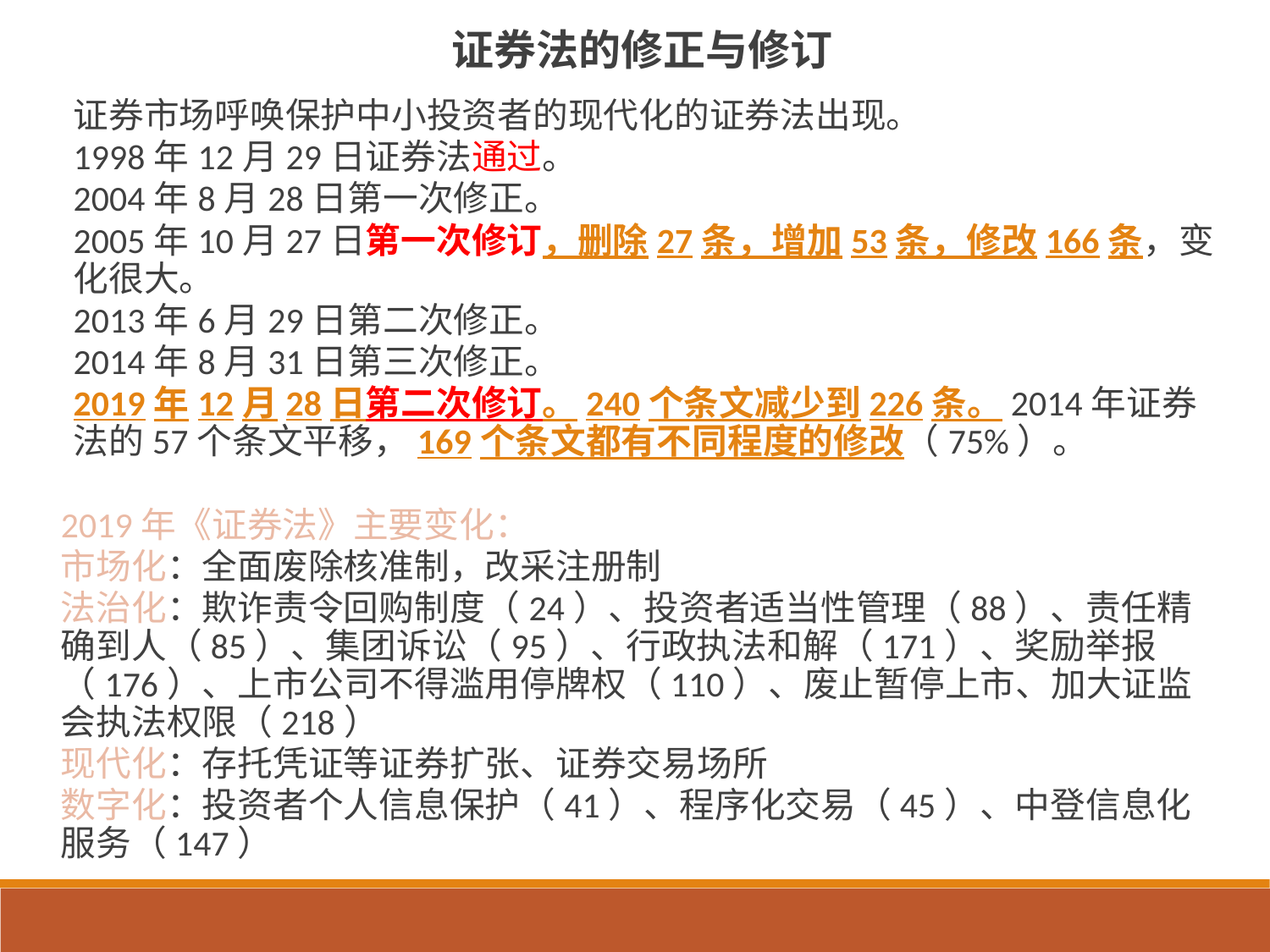

# 证券法的修正与修订
证券市场呼唤保护中小投资者的现代化的证券法出现。
1998年12月29日证券法通过。
2004年8月28日第一次修正。
2005年10月27日第一次修订，删除27条，增加53条，修改166条，变化很大。
2013年6月29日第二次修正。
2014年8月31日第三次修正。
2019年12月28日第二次修订。240个条文减少到226条。2014年证券法的57个条文平移，169个条文都有不同程度的修改（75%）。

2019年《证券法》主要变化：
市场化：全面废除核准制，改采注册制
法治化：欺诈责令回购制度（24）、投资者适当性管理（88）、责任精确到人（85）、集团诉讼（95）、行政执法和解（171）、奖励举报（176）、上市公司不得滥用停牌权（110）、废止暂停上市、加大证监会执法权限（218）
现代化：存托凭证等证券扩张、证券交易场所
数字化：投资者个人信息保护（41）、程序化交易（45）、中登信息化服务（147）